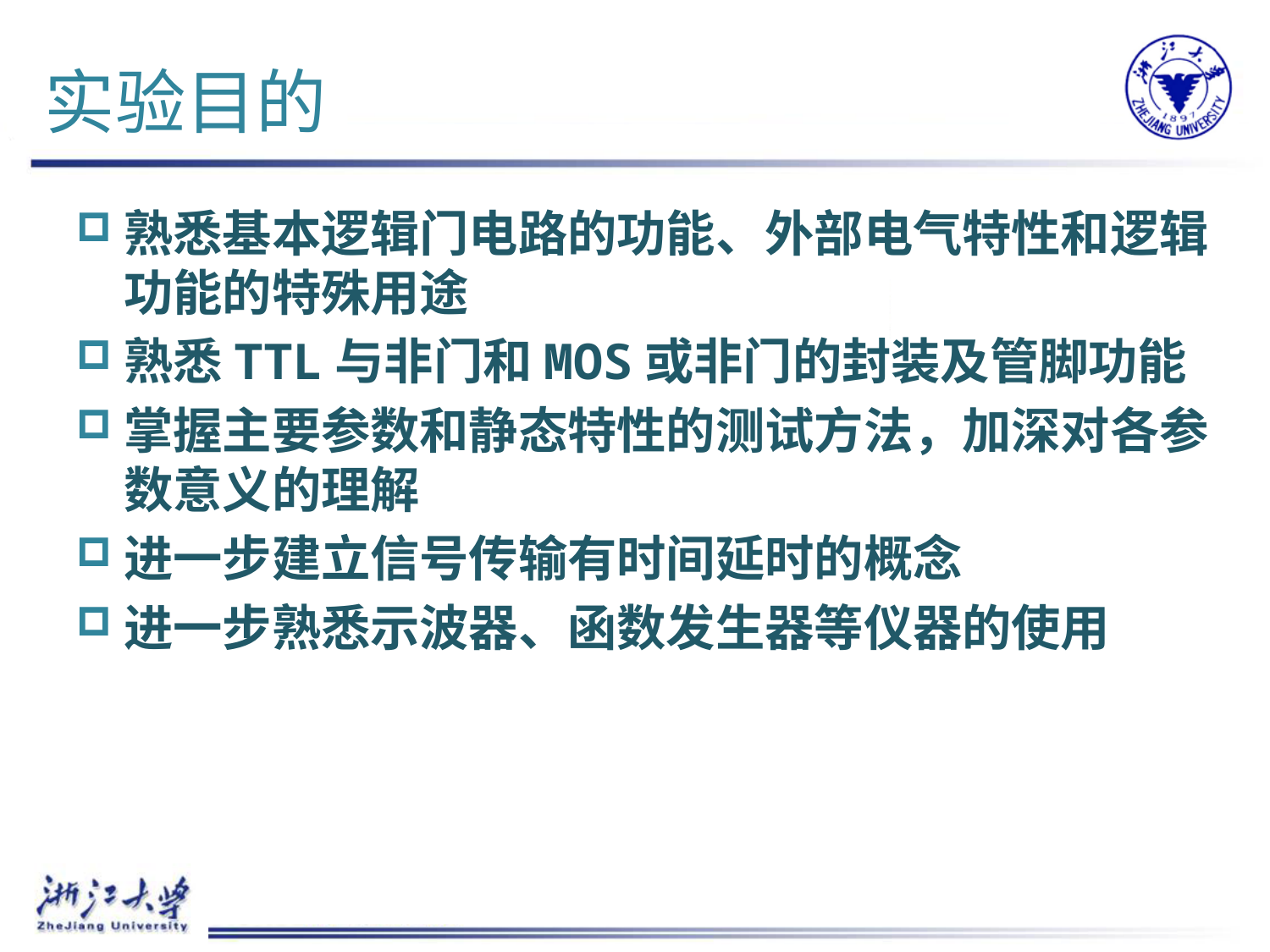

# 实验目的
熟悉基本逻辑门电路的功能、外部电气特性和逻辑功能的特殊用途
熟悉TTL与非门和MOS或非门的封装及管脚功能
掌握主要参数和静态特性的测试方法，加深对各参数意义的理解
进一步建立信号传输有时间延时的概念
进一步熟悉示波器、函数发生器等仪器的使用